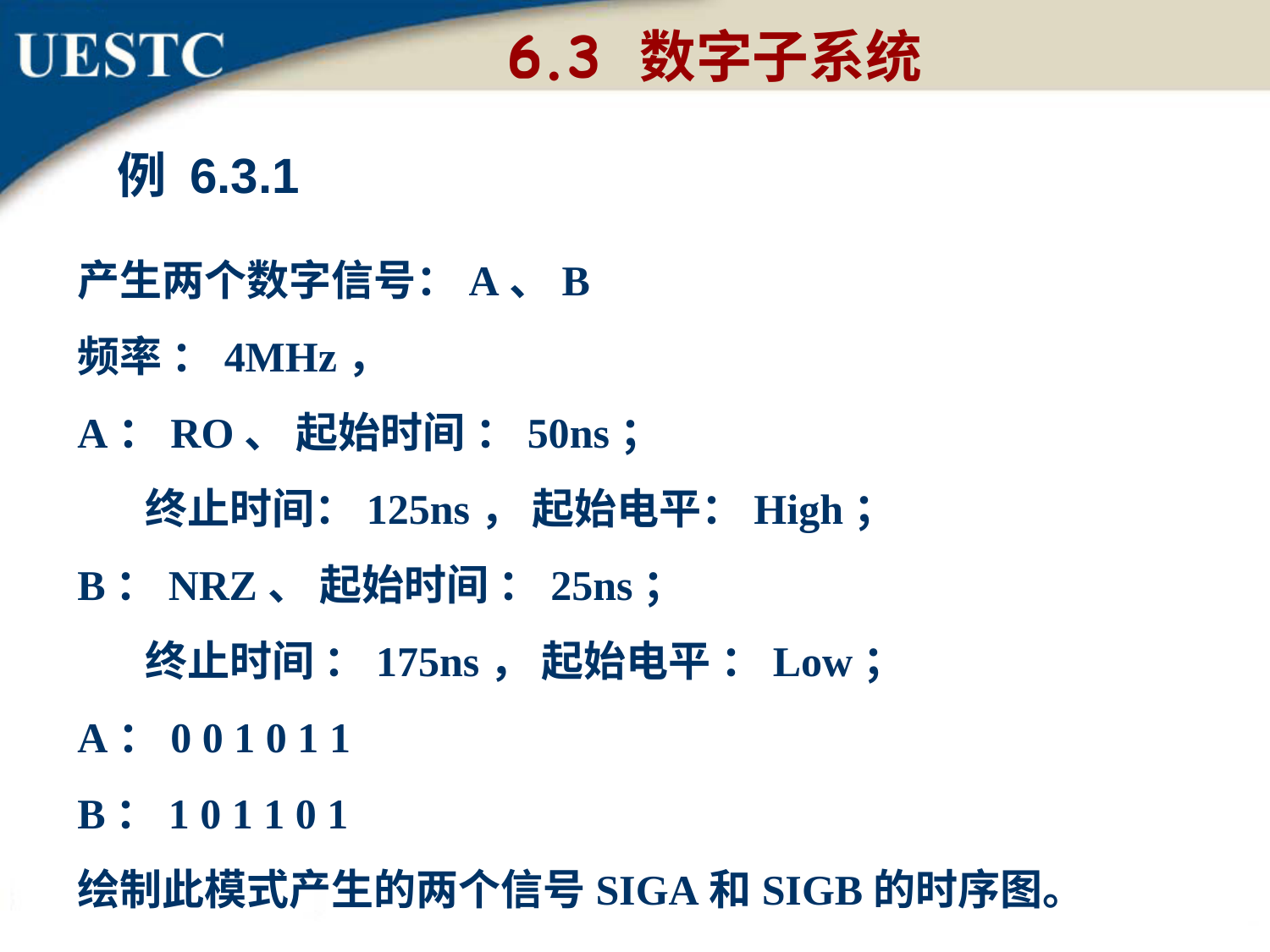

6.3 数字子系统
例 6.3.1
产生两个数字信号：A、B
频率 ：4MHz，
A：RO、 起始时间 ：50ns；
      终止时间：125ns， 起始电平：High；
B：NRZ、 起始时间 ：25ns；
      终止时间 ：175ns， 起始电平 ：Low；
A：0 0 1 0 1 1
B：1 0 1 1 0 1
绘制此模式产生的两个信号SIGA和SIGB的时序图。